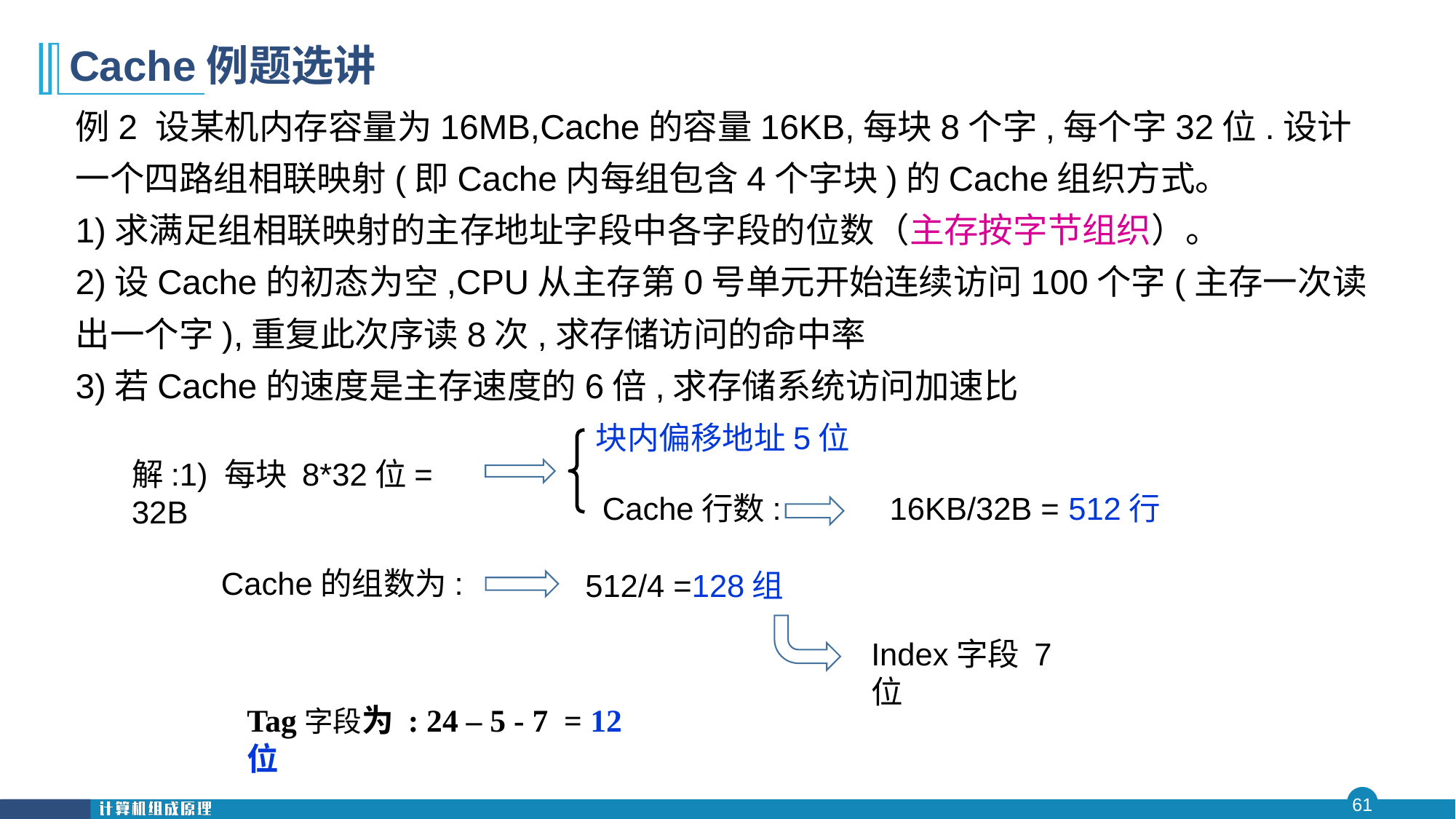

第四 章
# Cache例题选讲
例2 设某机内存容量为16MB,Cache的容量16KB,每块8个字,每个字32位.设计一个四路组相联映射(即Cache内每组包含4个字块)的Cache组织方式。
1)求满足组相联映射的主存地址字段中各字段的位数（主存按字节组织）。
2)设Cache的初态为空,CPU从主存第0号单元开始连续访问100个字(主存一次读出一个字),重复此次序读8次,求存储访问的命中率
3)若Cache的速度是主存速度的6倍,求存储系统访问加速比
块内偏移地址5位

解:1) 每块 8*32位= 32B
16KB/32B = 512行
Cache行数:

Cache的组数为:
512/4 =128组

Index字段 7位
Tag字段为 : 24 – 5 - 7  = 12位